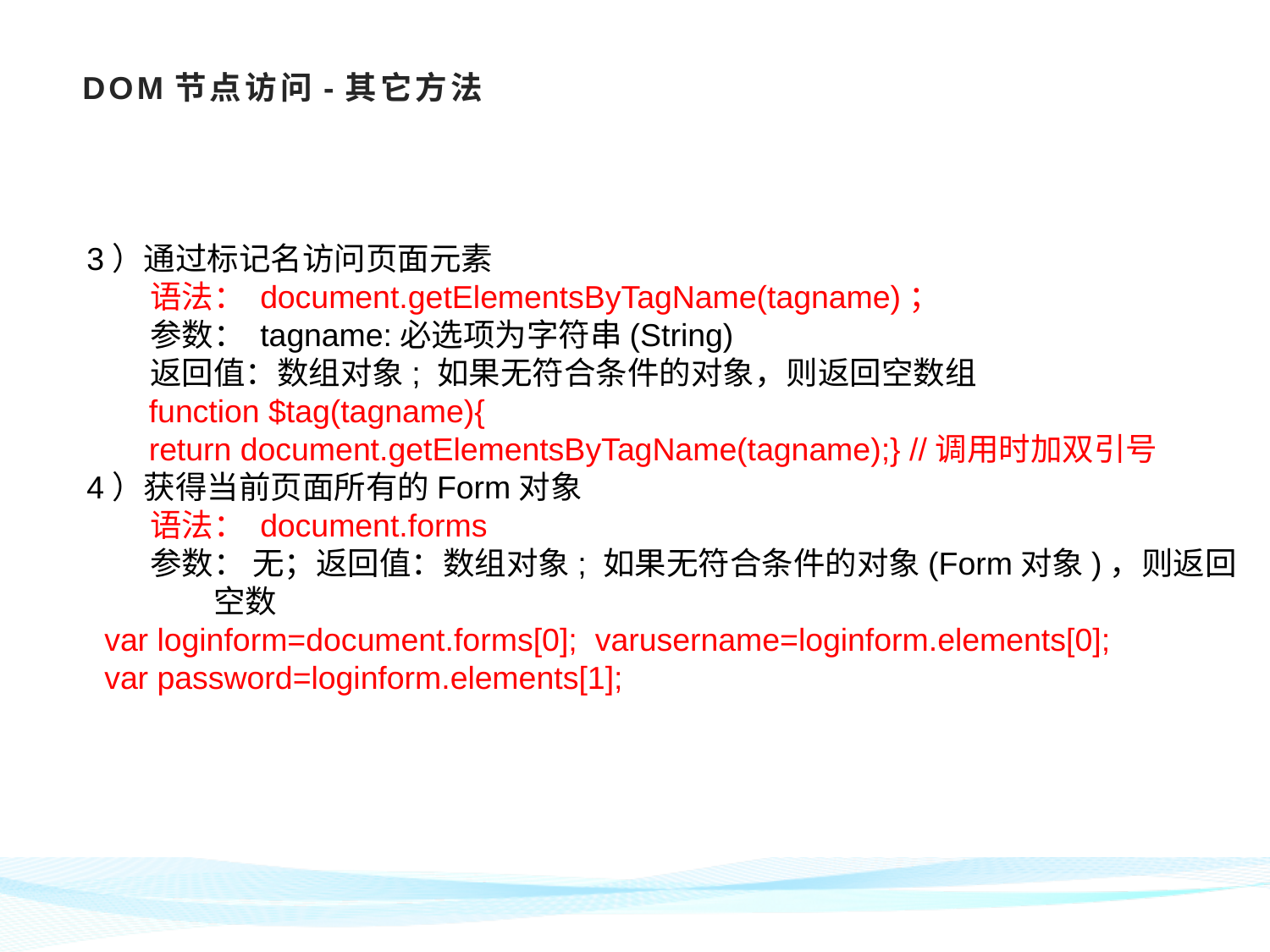

# DOM节点访问-其它方法
3）通过标记名访问页面元素
语法： document.getElementsByTagName(tagname)；
参数： tagname:必选项为字符串(String)
返回值：数组对象; 如果无符合条件的对象，则返回空数组
       function $tag(tagname){
       return document.getElementsByTagName(tagname);} //调用时加双引号
4）获得当前页面所有的Form对象
语法： document.forms
参数： 无；返回值：数组对象; 如果无符合条件的对象(Form对象)，则返回空数
  var loginform=document.forms[0];  varusername=loginform.elements[0];
  var password=loginform.elements[1];